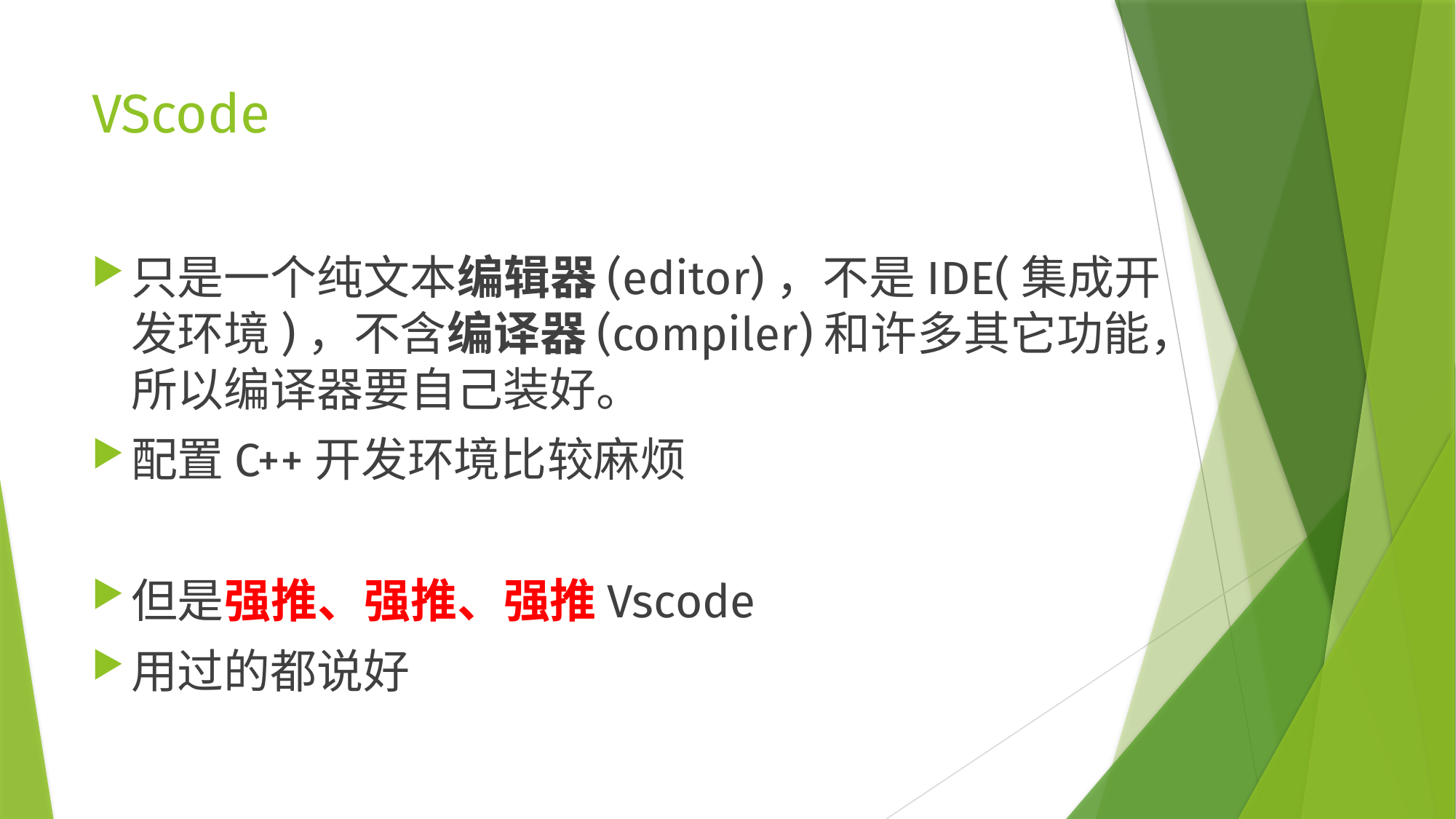

# VScode
只是一个纯文本编辑器(editor)，不是IDE(集成开发环境)，不含编译器(compiler)和许多其它功能，所以编译器要自己装好。
配置C++开发环境比较麻烦

但是强推、强推、强推Vscode
用过的都说好